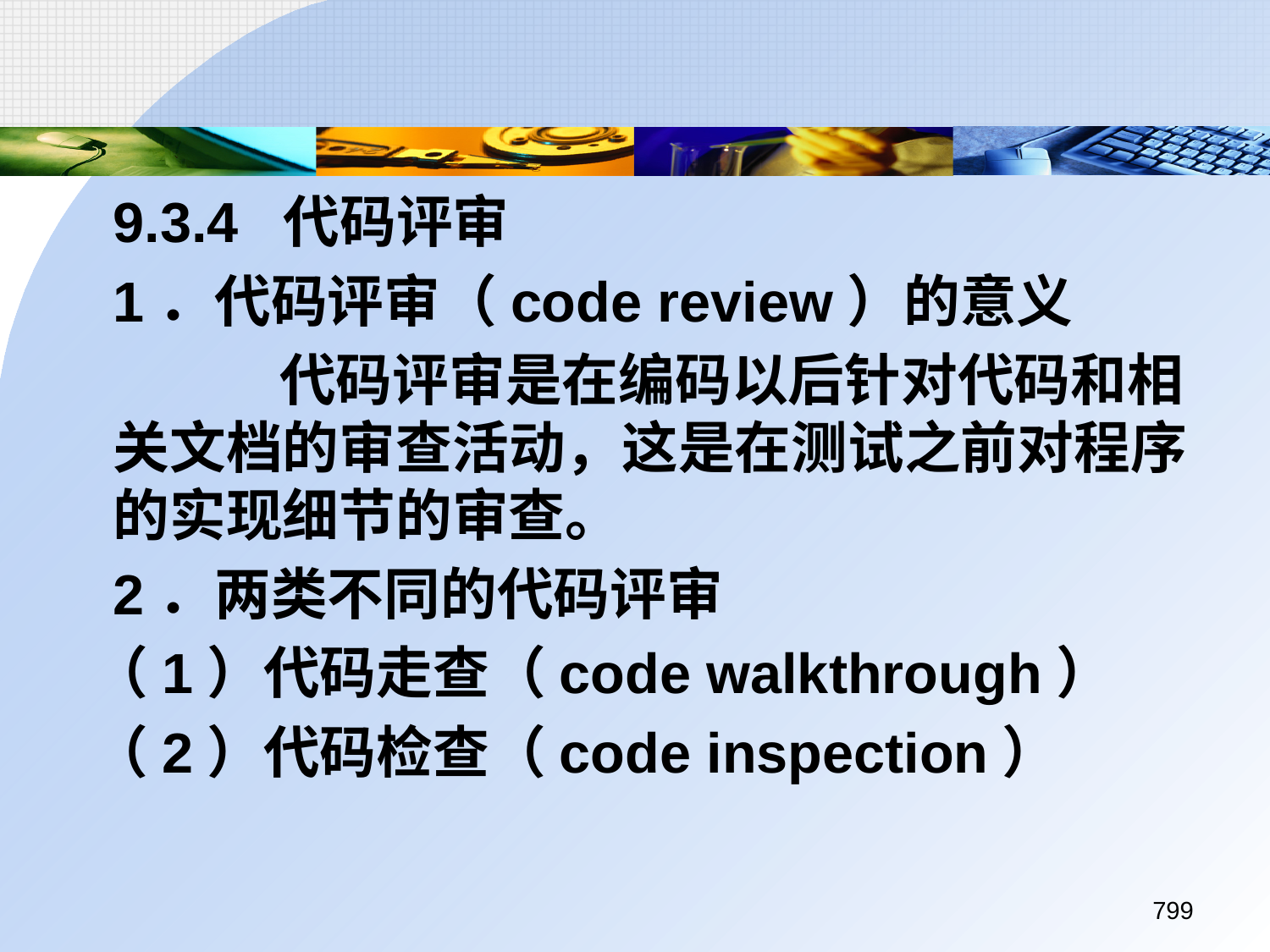

9.3.4  代码评审
	1．代码评审（code review）的意义
		  代码评审是在编码以后针对代码和相关文档的审查活动，这是在测试之前对程序的实现细节的审查。
	2．两类不同的代码评审
 （1）代码走查（code walkthrough）
 （2）代码检查（code inspection）

799